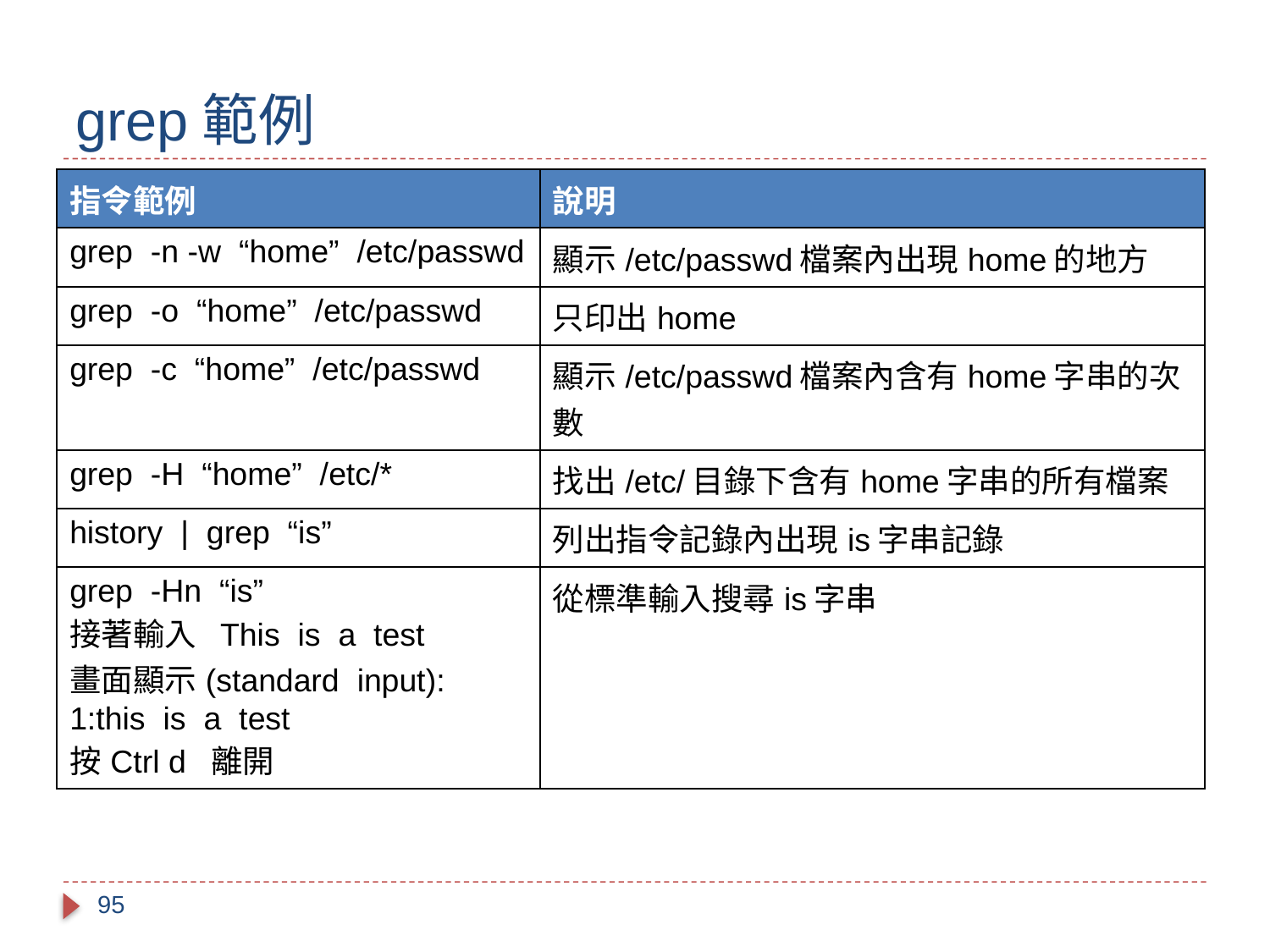

# grep範例
| 指令範例 | 說明 |
| --- | --- |
| grep -n -w “home” /etc/passwd | 顯示/etc/passwd檔案內出現home的地方 |
| grep -o “home” /etc/passwd | 只印出home |
| grep -c “home” /etc/passwd | 顯示/etc/passwd檔案內含有home字串的次數 |
| grep -H “home” /etc/\* | 找出/etc/目錄下含有home字串的所有檔案 |
| history | grep “is” | 列出指令記錄內出現is字串記錄 |
| grep -Hn “is” 接著輸入 This is a test 畫面顯示(standard input): 1:this is a test 按Ctrl d 離開 | 從標準輸入搜尋is字串 |
95